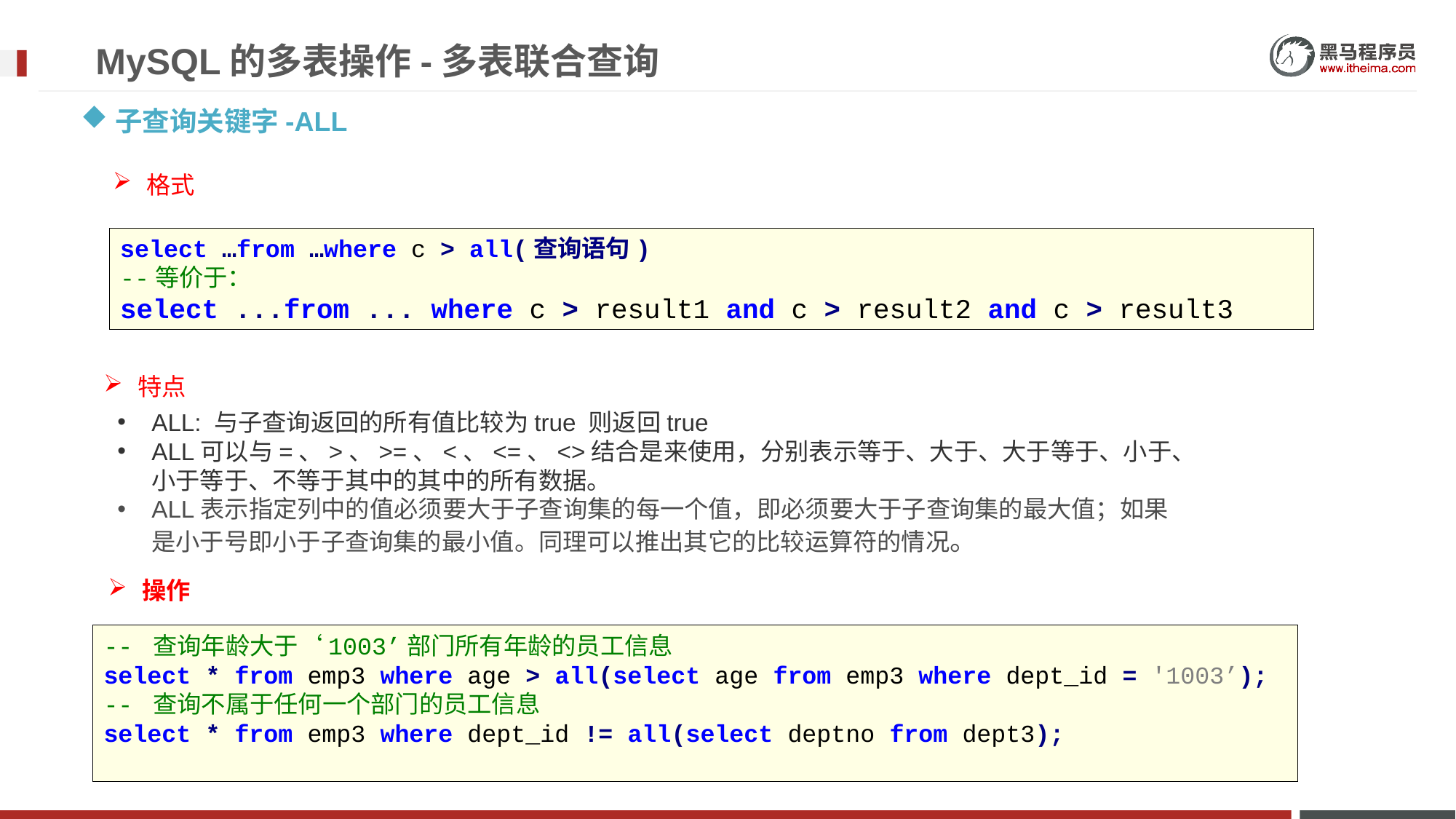

# MySQL的多表操作-多表联合查询
子查询关键字-ALL

格式
select …from …where c > all(查询语句)
--等价于：
select ...from ... where c > result1 and c > result2 and c > result3

特点
ALL: 与子查询返回的所有值比较为true 则返回true
ALL可以与=、>、>=、<、<=、<>结合是来使用，分别表示等于、大于、大于等于、小于、小于等于、不等于其中的其中的所有数据。
ALL表示指定列中的值必须要大于子查询集的每一个值，即必须要大于子查询集的最大值；如果是小于号即小于子查询集的最小值。同理可以推出其它的比较运算符的情况。

操作
-- 查询年龄大于‘1003’部门所有年龄的员工信息
select * from emp3 where age > all(select age from emp3 where dept_id = '1003’);
-- 查询不属于任何一个部门的员工信息
select * from emp3 where dept_id != all(select deptno from dept3);